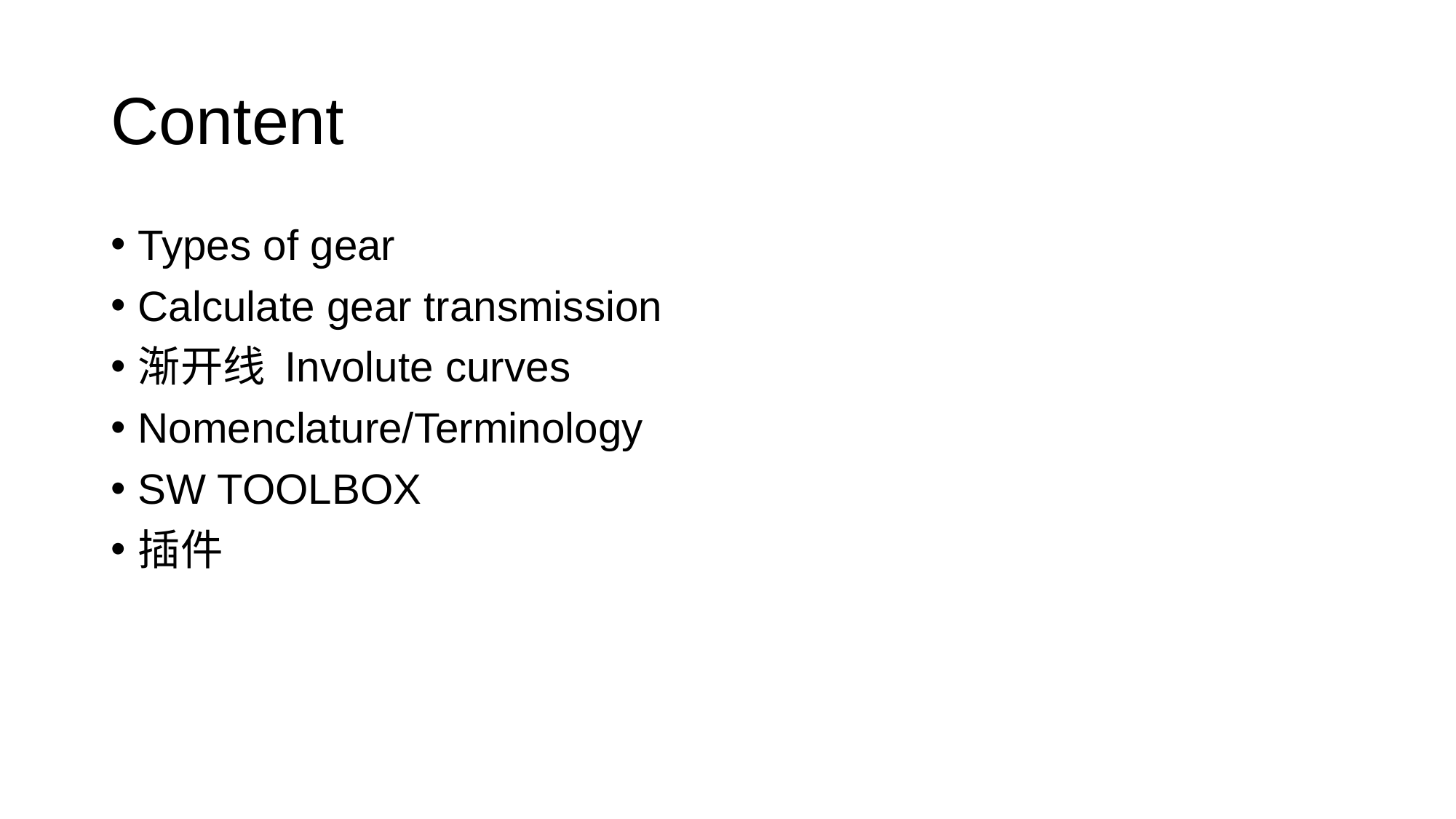

# Content
Types of gear
Calculate gear transmission
渐开线 Involute curves
Nomenclature/Terminology
SW TOOLBOX
插件